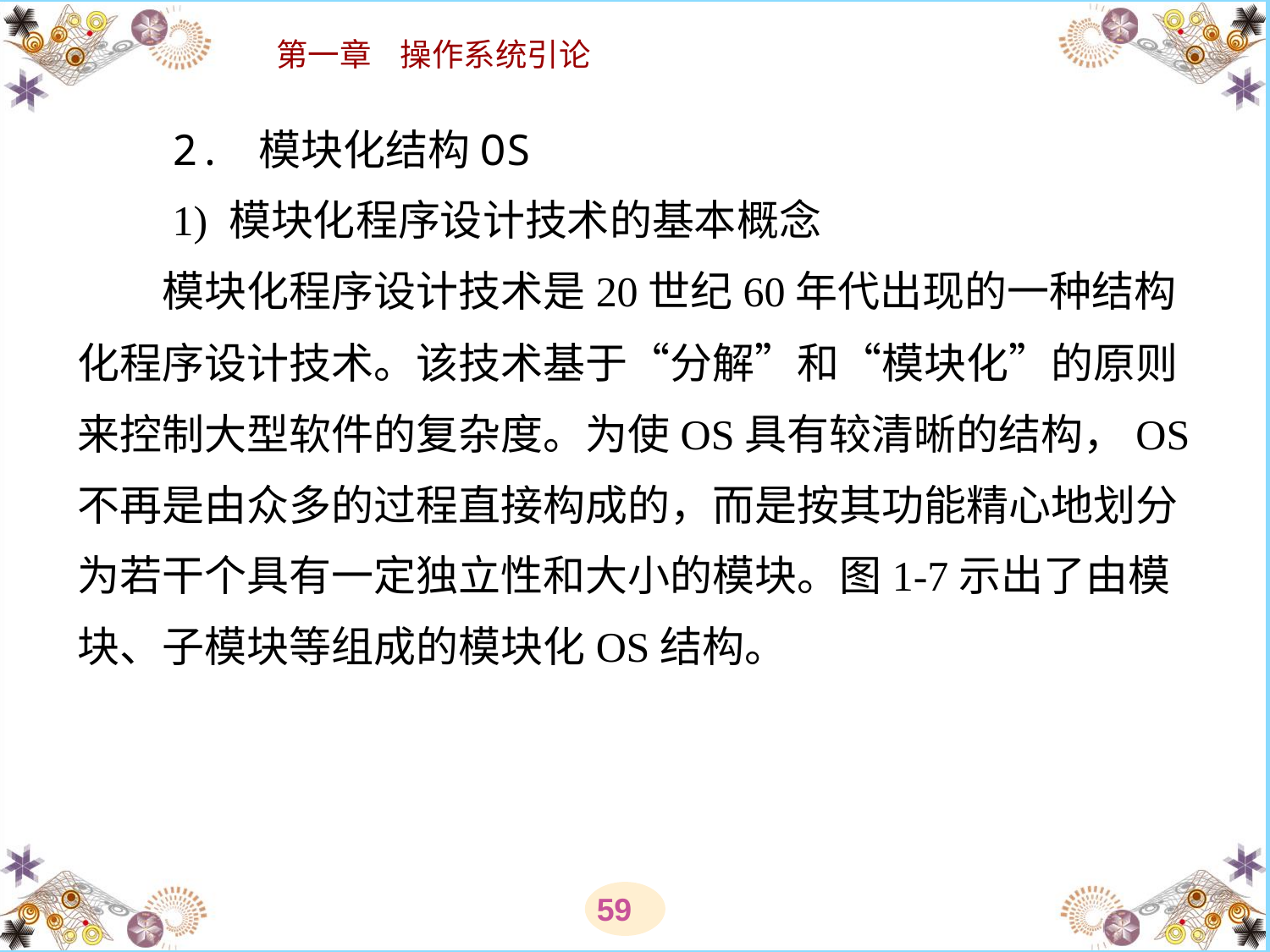

# 2. 模块化结构OS 　　1) 模块化程序设计技术的基本概念 　　模块化程序设计技术是20世纪60年代出现的一种结构化程序设计技术。该技术基于“分解”和“模块化”的原则来控制大型软件的复杂度。为使OS具有较清晰的结构，OS不再是由众多的过程直接构成的，而是按其功能精心地划分为若干个具有一定独立性和大小的模块。图1-7示出了由模块、子模块等组成的模块化OS结构。